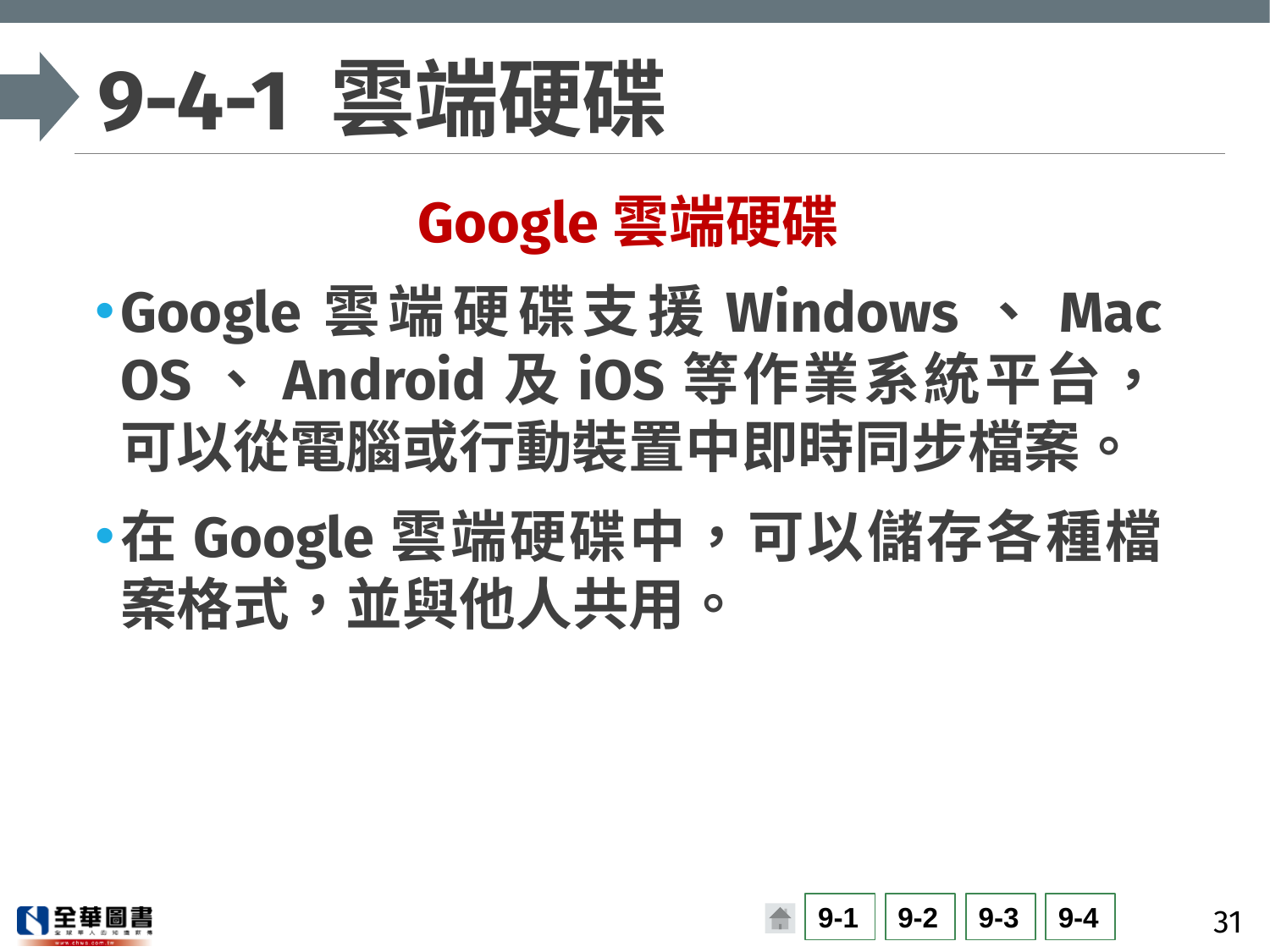

# 9-4-1 雲端硬碟
Google雲端硬碟
Google雲端硬碟支援Windows、Mac OS、Android及iOS等作業系統平台，可以從電腦或行動裝置中即時同步檔案。
在Google雲端硬碟中，可以儲存各種檔案格式，並與他人共用。
31